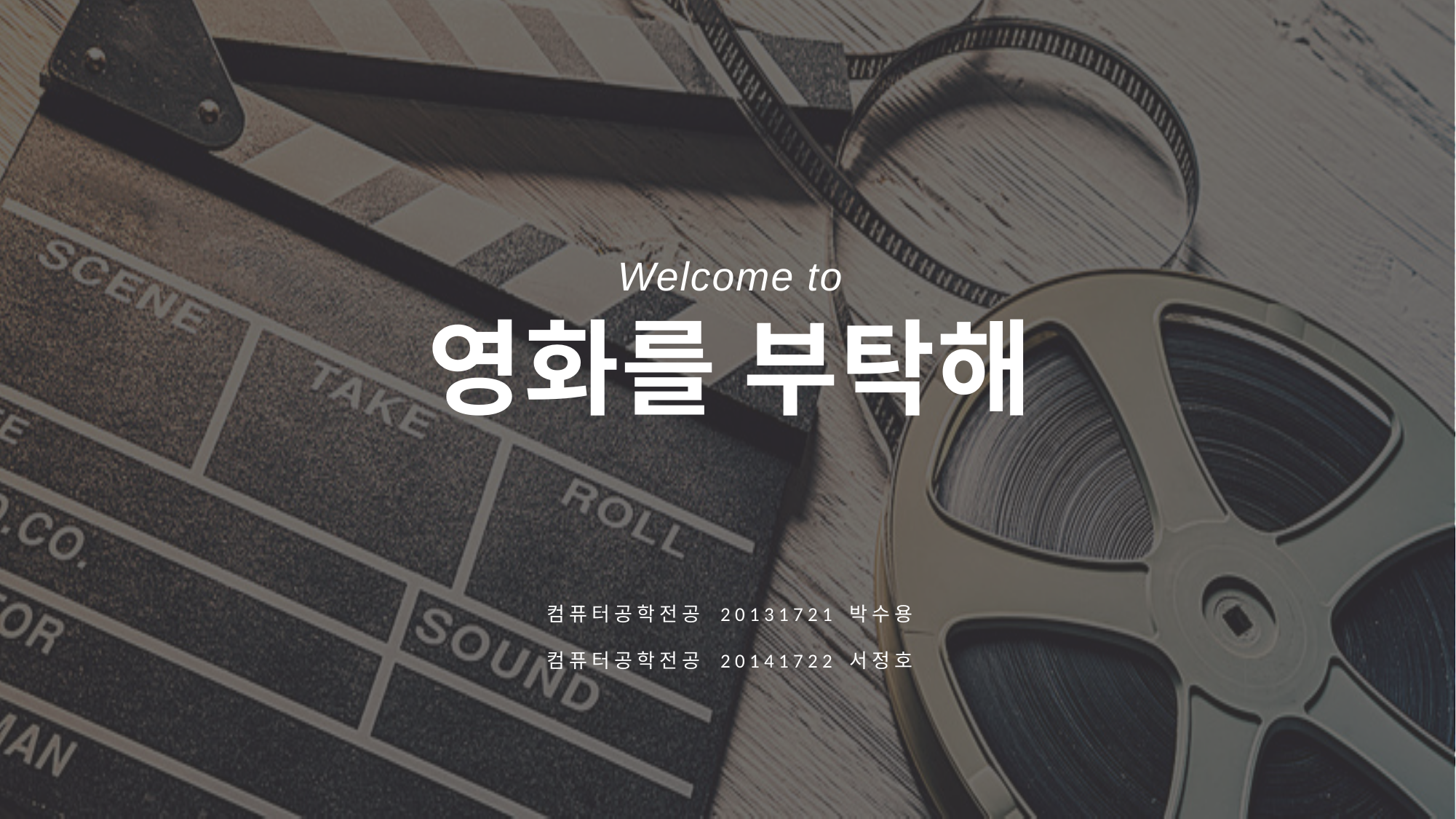

Welcome to
영화를 부탁해

컴퓨터공학전공 20131721 박수용
컴퓨터공학전공 20141722 서정호